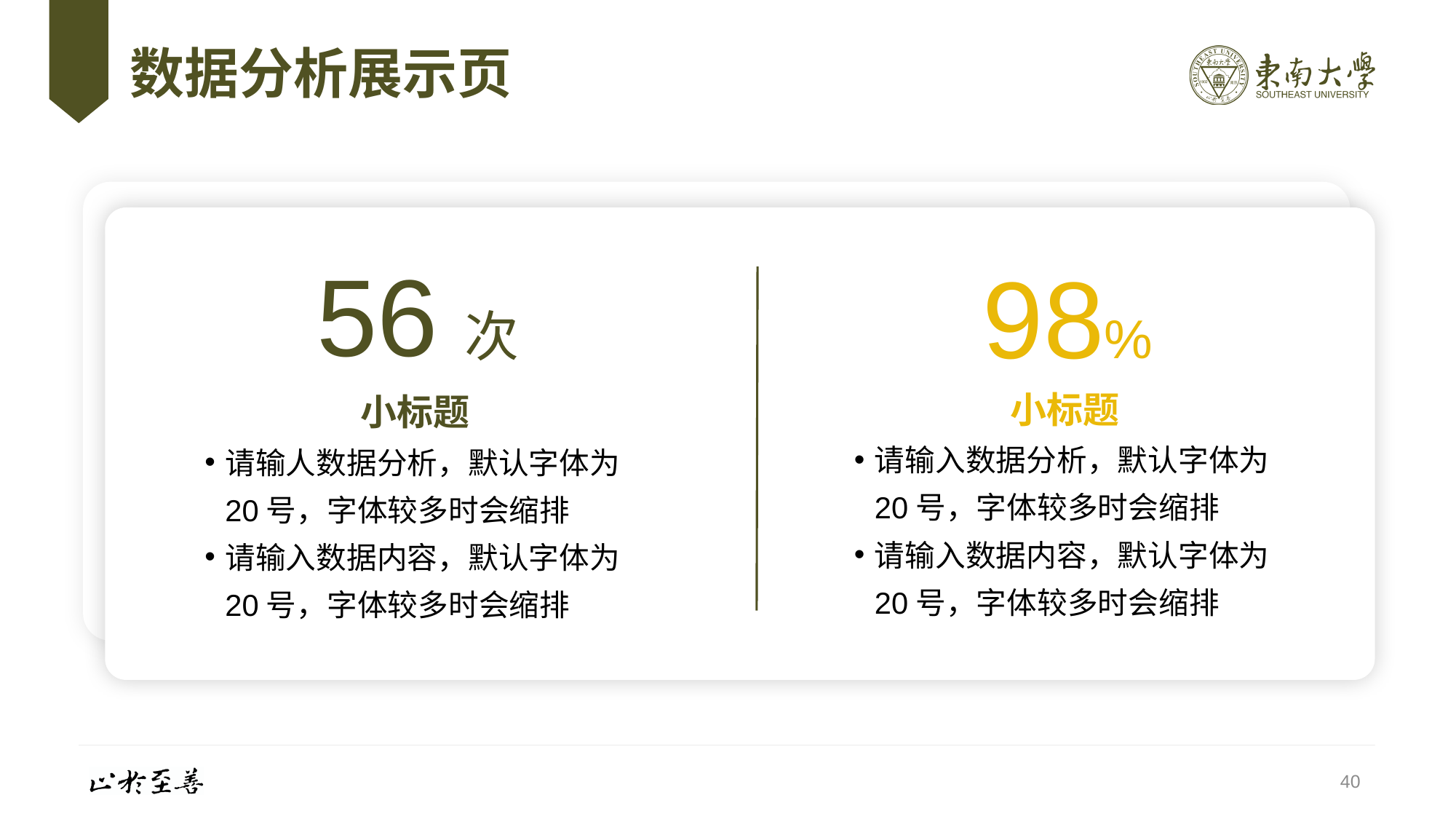

# 数据分析展示页

56次
小标题
请输人数据分析，默认字体为20号，字体较多时会缩排
请输入数据内容，默认字体为20号，字体较多时会缩排
98%
小标题
请输入数据分析，默认字体为20号，字体较多时会缩排
请输入数据内容，默认字体为20号，字体较多时会缩排
40